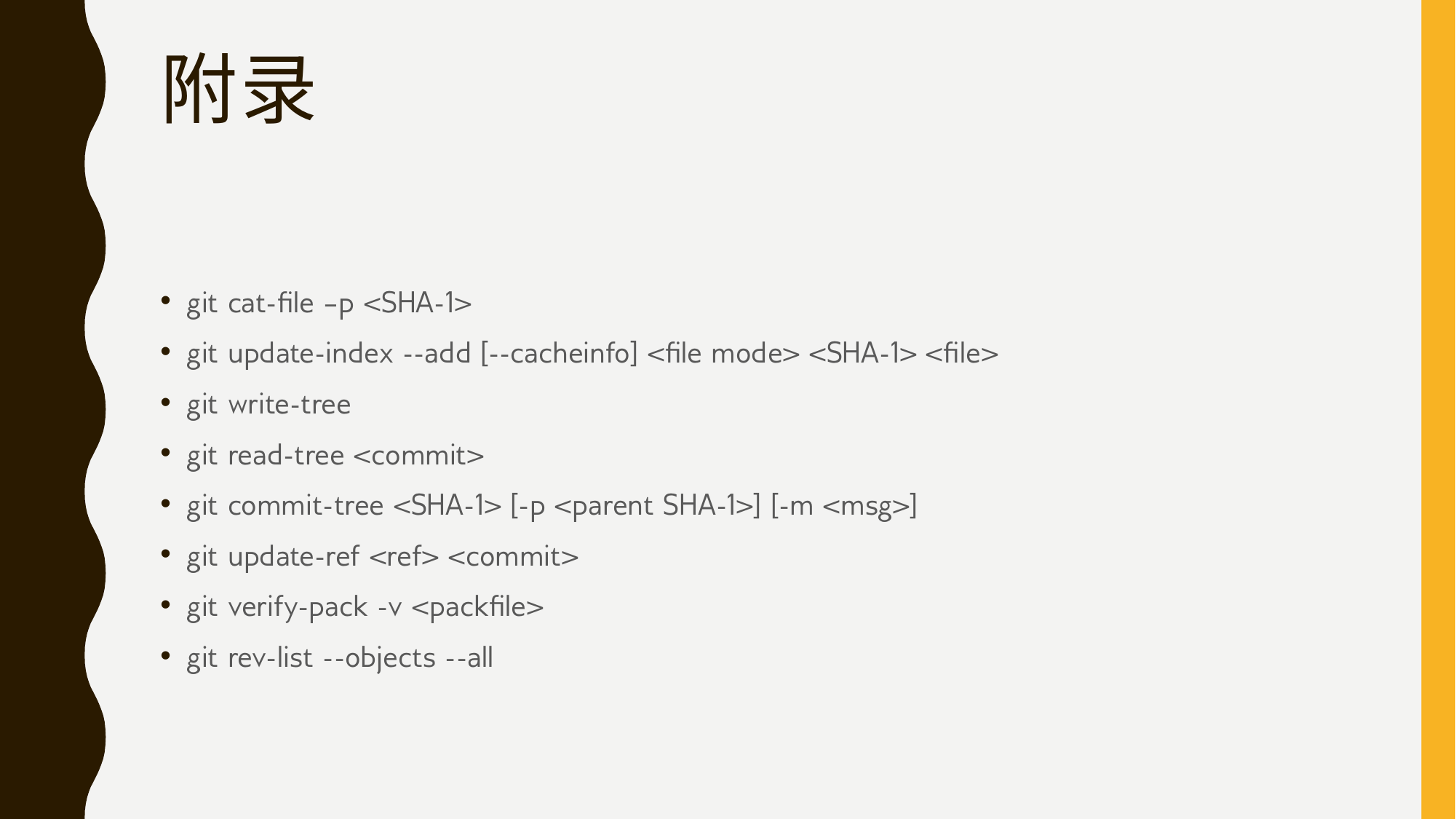

# 附录
git cat-file –p <SHA-1>
git update-index --add [--cacheinfo] <file mode> <SHA-1> <file>
git write-tree
git read-tree <commit>
git commit-tree <SHA-1> [-p <parent SHA-1>] [-m <msg>]
git update-ref <ref> <commit>
git verify-pack -v <packfile>
git rev-list --objects --all